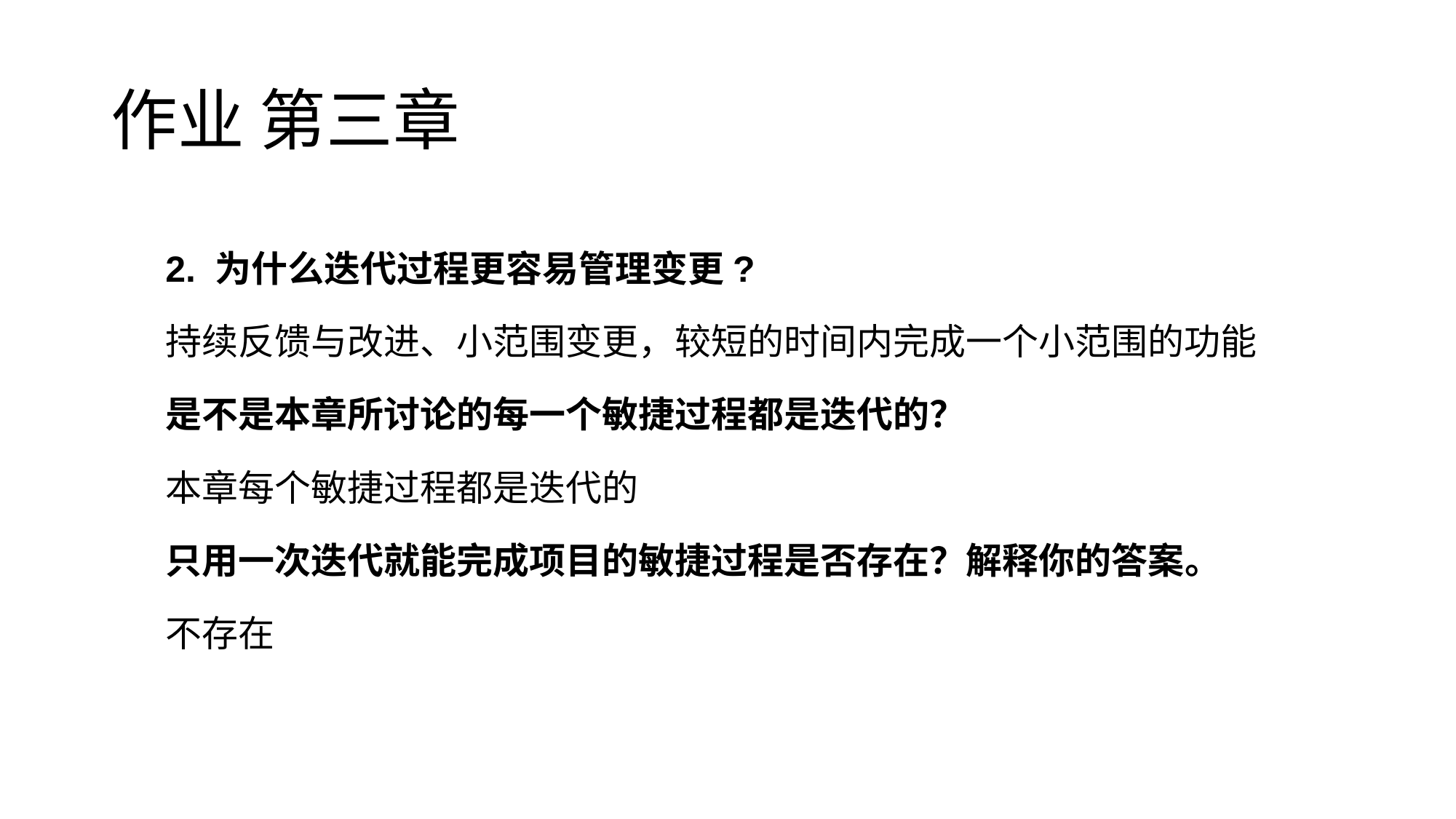

作业 第三章
2. 为什么迭代过程更容易管理变更?
持续反馈与改进、小范围变更，较短的时间内完成一个小范围的功能
是不是本章所讨论的每一个敏捷过程都是迭代的？
本章每个敏捷过程都是迭代的
只用一次迭代就能完成项目的敏捷过程是否存在？解释你的答案。
不存在